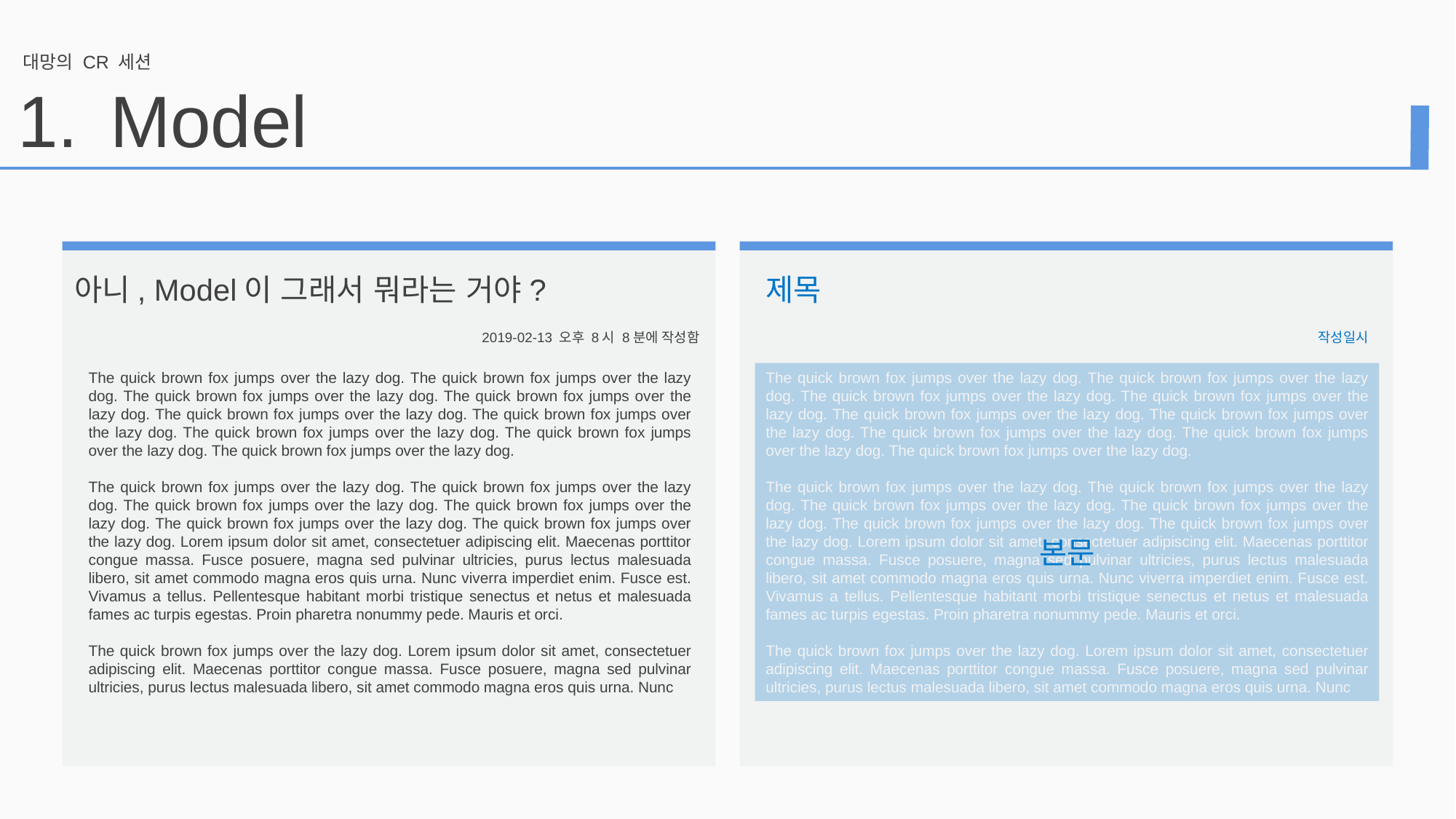

대망의 CR 세션
1.
Model

아니, Model이 그래서 뭐라는 거야?
제목
작성일시
2019-02-13 오후 8시 8분에 작성함
The quick brown fox jumps over the lazy dog. The quick brown fox jumps over the lazy dog. The quick brown fox jumps over the lazy dog. The quick brown fox jumps over the lazy dog. The quick brown fox jumps over the lazy dog. The quick brown fox jumps over the lazy dog. The quick brown fox jumps over the lazy dog. The quick brown fox jumps over the lazy dog. The quick brown fox jumps over the lazy dog.

The quick brown fox jumps over the lazy dog. The quick brown fox jumps over the lazy dog. The quick brown fox jumps over the lazy dog. The quick brown fox jumps over the lazy dog. The quick brown fox jumps over the lazy dog. The quick brown fox jumps over the lazy dog. Lorem ipsum dolor sit amet, consectetuer adipiscing elit. Maecenas porttitor congue massa. Fusce posuere, magna sed pulvinar ultricies, purus lectus malesuada libero, sit amet commodo magna eros quis urna. Nunc viverra imperdiet enim. Fusce est. Vivamus a tellus. Pellentesque habitant morbi tristique senectus et netus et malesuada fames ac turpis egestas. Proin pharetra nonummy pede. Mauris et orci.

The quick brown fox jumps over the lazy dog. Lorem ipsum dolor sit amet, consectetuer adipiscing elit. Maecenas porttitor congue massa. Fusce posuere, magna sed pulvinar ultricies, purus lectus malesuada libero, sit amet commodo magna eros quis urna. Nunc
The quick brown fox jumps over the lazy dog. The quick brown fox jumps over the lazy dog. The quick brown fox jumps over the lazy dog. The quick brown fox jumps over the lazy dog. The quick brown fox jumps over the lazy dog. The quick brown fox jumps over the lazy dog. The quick brown fox jumps over the lazy dog. The quick brown fox jumps over the lazy dog. The quick brown fox jumps over the lazy dog.

The quick brown fox jumps over the lazy dog. The quick brown fox jumps over the lazy dog. The quick brown fox jumps over the lazy dog. The quick brown fox jumps over the lazy dog. The quick brown fox jumps over the lazy dog. The quick brown fox jumps over the lazy dog. Lorem ipsum dolor sit amet, consectetuer adipiscing elit. Maecenas porttitor congue massa. Fusce posuere, magna sed pulvinar ultricies, purus lectus malesuada libero, sit amet commodo magna eros quis urna. Nunc viverra imperdiet enim. Fusce est. Vivamus a tellus. Pellentesque habitant morbi tristique senectus et netus et malesuada fames ac turpis egestas. Proin pharetra nonummy pede. Mauris et orci.

The quick brown fox jumps over the lazy dog. Lorem ipsum dolor sit amet, consectetuer adipiscing elit. Maecenas porttitor congue massa. Fusce posuere, magna sed pulvinar ultricies, purus lectus malesuada libero, sit amet commodo magna eros quis urna. Nunc
본문